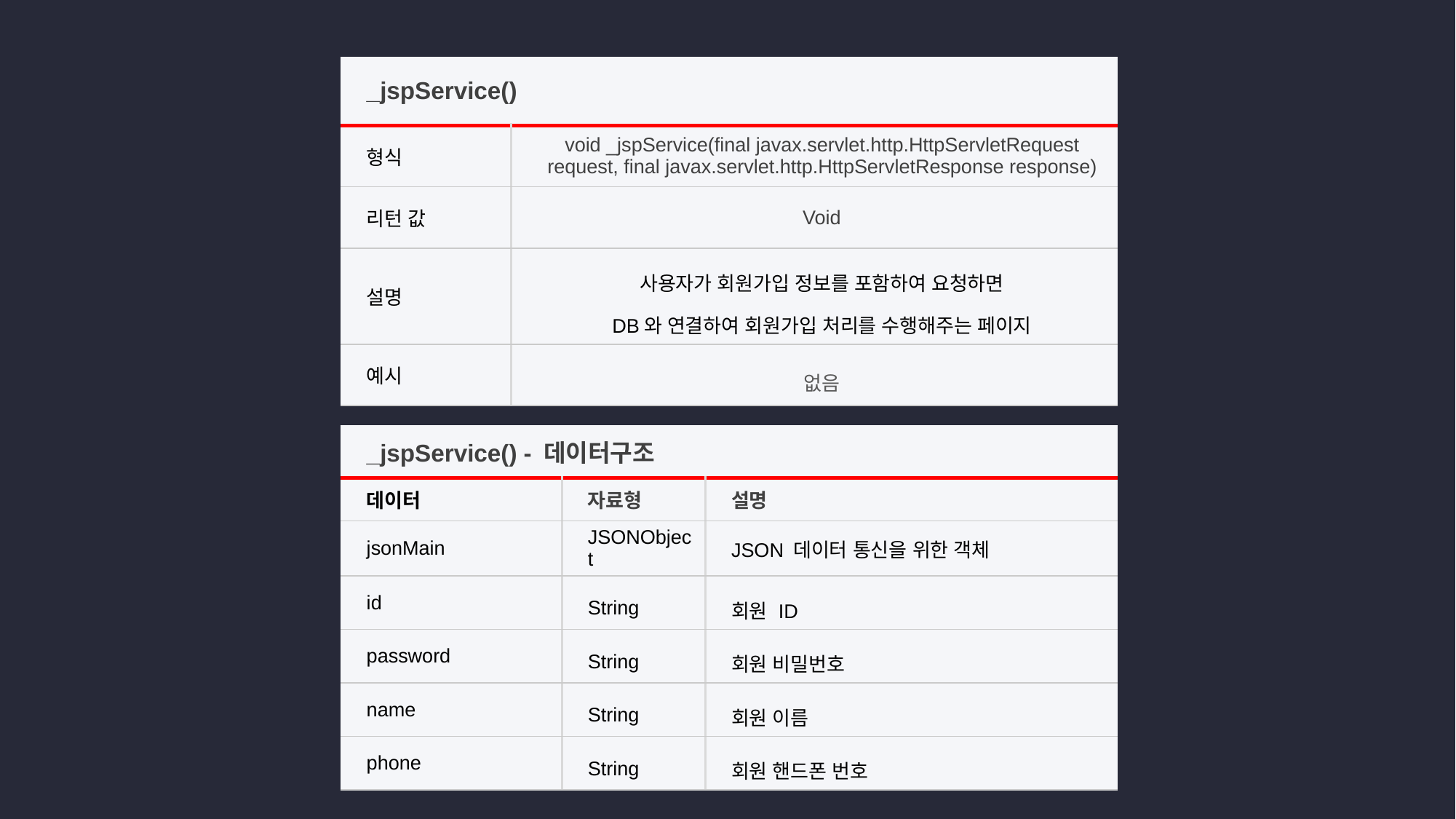

| \_jspService() |  |
| --- | --- |
| 형식 | void \_jspService(final javax.servlet.http.HttpServletRequest request, final javax.servlet.http.HttpServletResponse response) |
| 리턴 값 | Void |
| 설명 | 사용자가 회원가입 정보를 포함하여 요청하면 DB와 연결하여 회원가입 처리를 수행해주는 페이지 |
| 예시 | 없음 |
| \_jspService() - 데이터구조 |  |  |
| --- | --- | --- |
| 데이터 | 자료형 | 설명 |
| jsonMain | JSONObject | JSON 데이터 통신을 위한 객체 |
| id | String | 회원 ID |
| password | String | 회원 비밀번호 |
| name | String | 회원 이름 |
| phone | String | 회원 핸드폰 번호 |